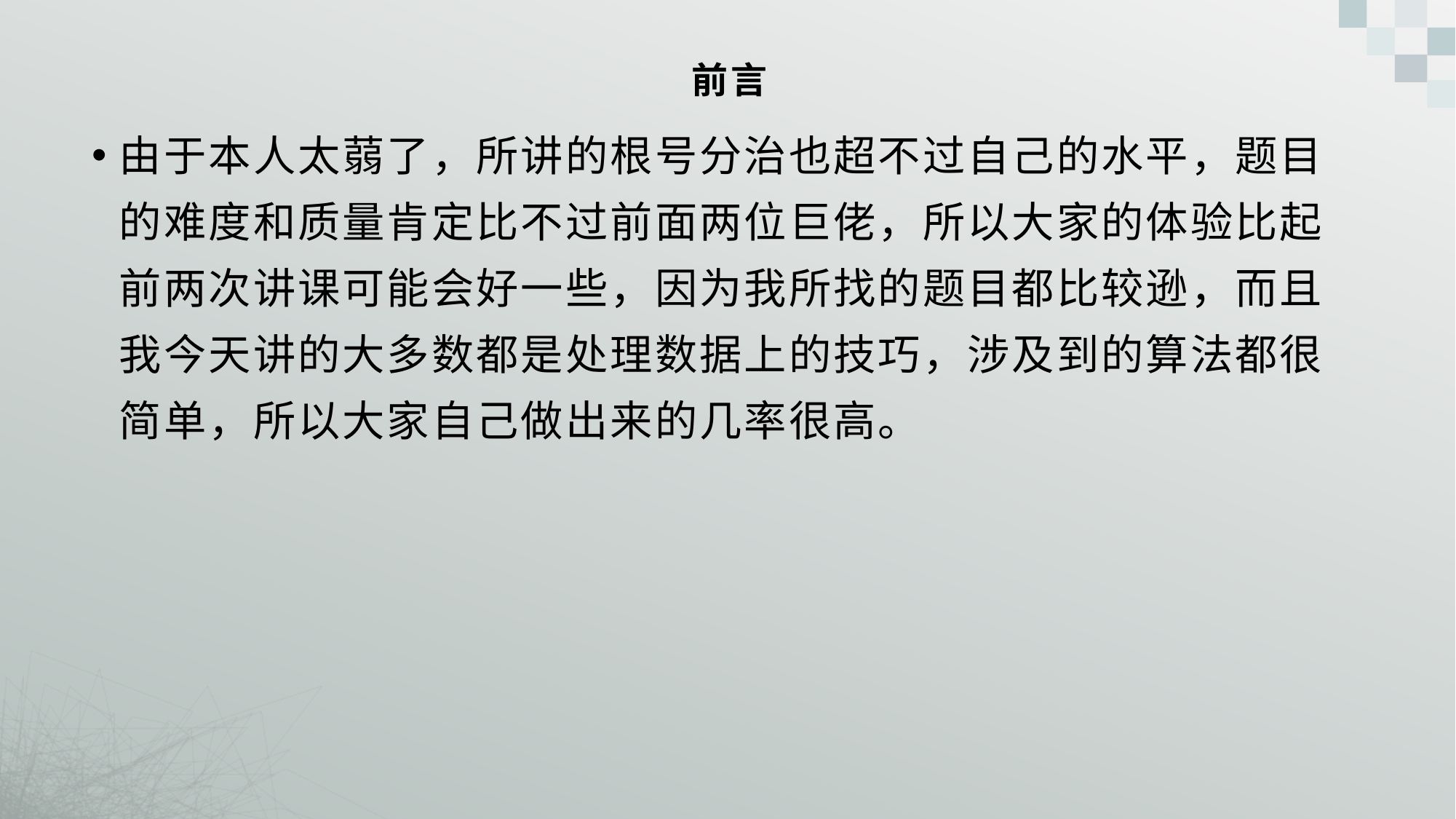

# 前言
由于本人太蒻了，所讲的根号分治也超不过自己的水平，题目的难度和质量肯定比不过前面两位巨佬，所以大家的体验比起前两次讲课可能会好一些，因为我所找的题目都比较逊，而且我今天讲的大多数都是处理数据上的技巧，涉及到的算法都很简单，所以大家自己做出来的几率很高。